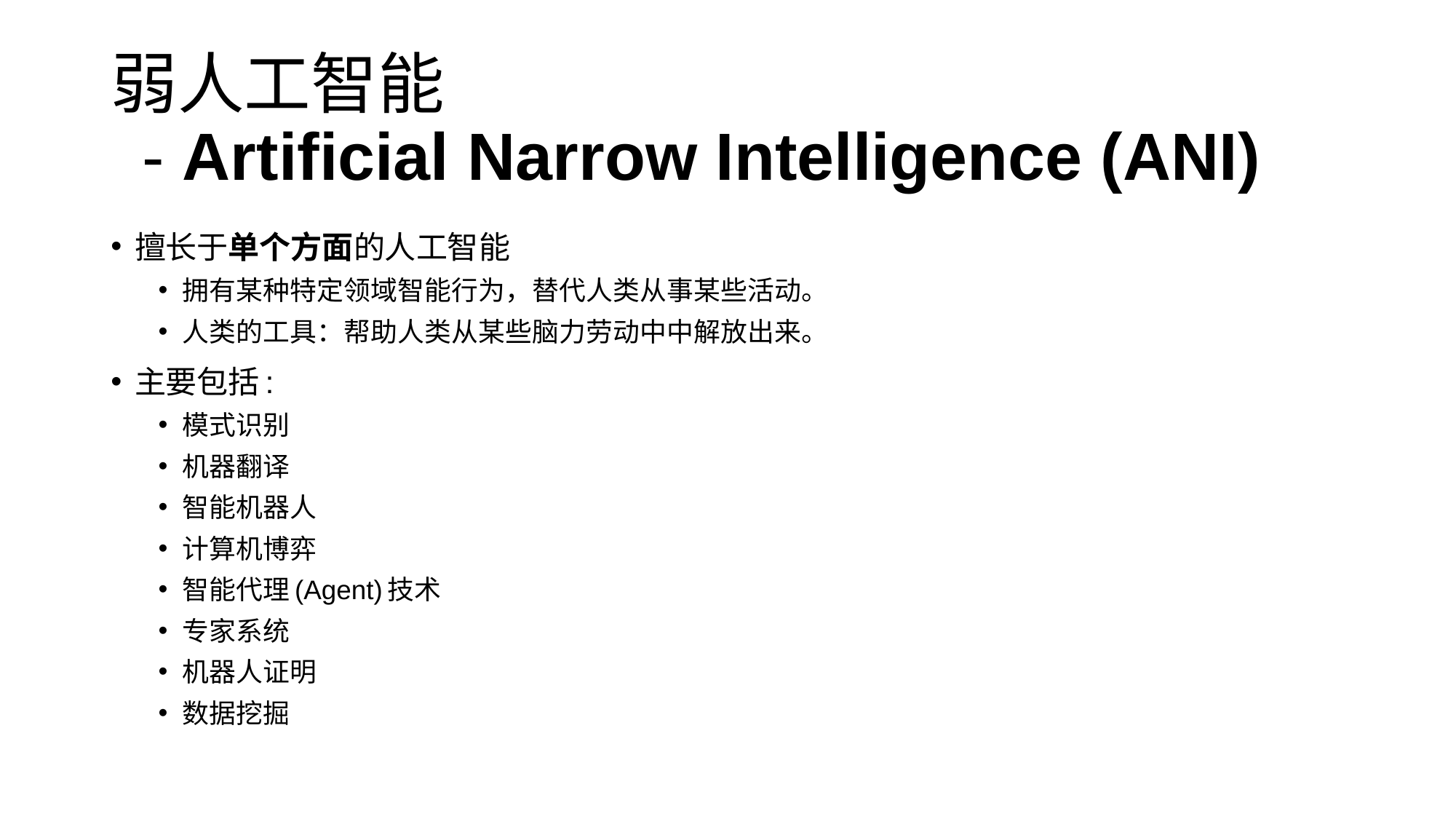

# 弱人工智能 - Artificial Narrow Intelligence (ANI)
擅长于单个方面的人工智能
拥有某种特定领域智能行为，替代人类从事某些活动。
人类的工具：帮助人类从某些脑力劳动中中解放出来。
主要包括:
模式识别
机器翻译
智能机器人
计算机博弈
智能代理(Agent)技术
专家系统
机器人证明
数据挖掘